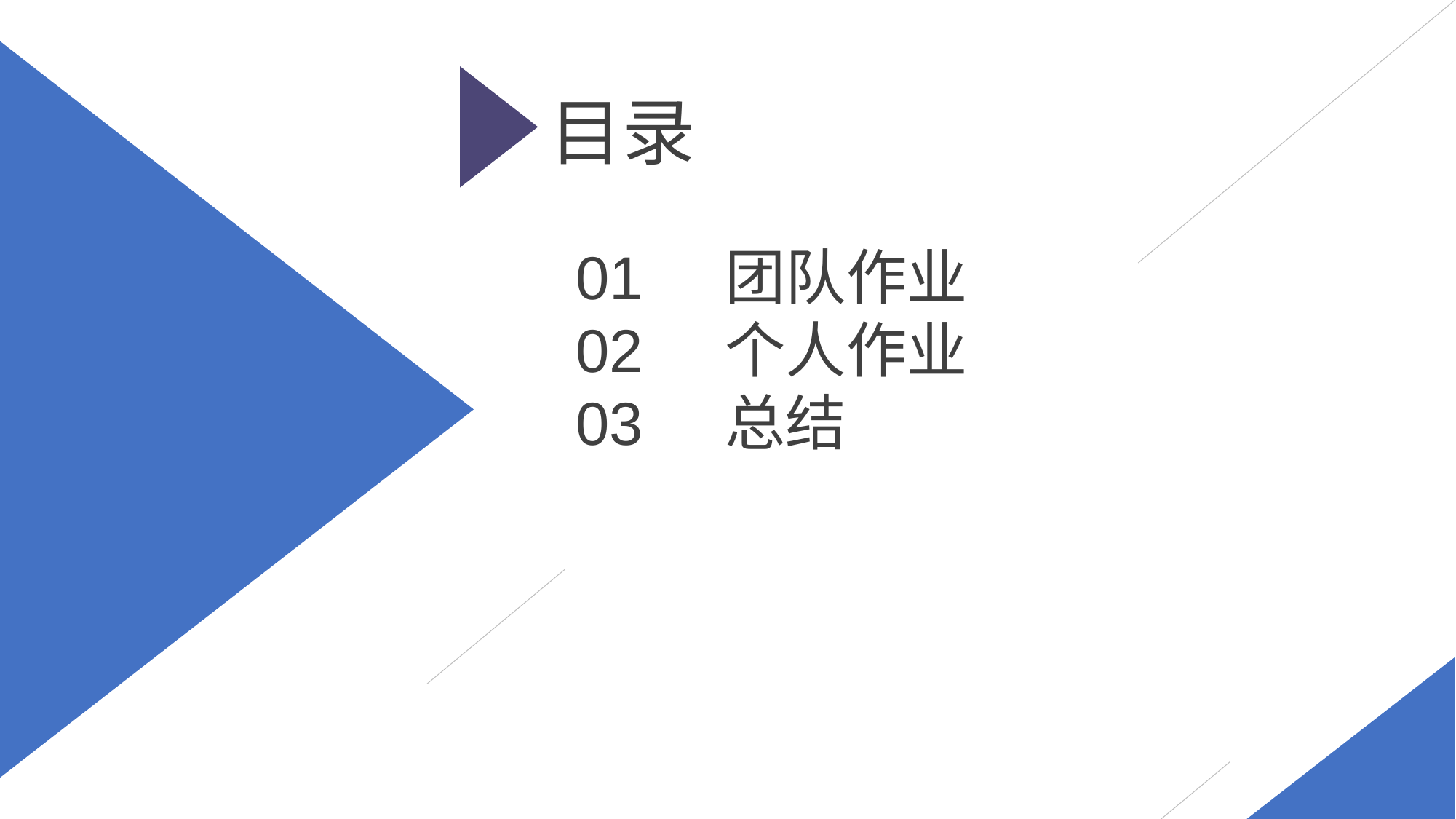

01    团队作业
02    个人作业
03    总结

目录